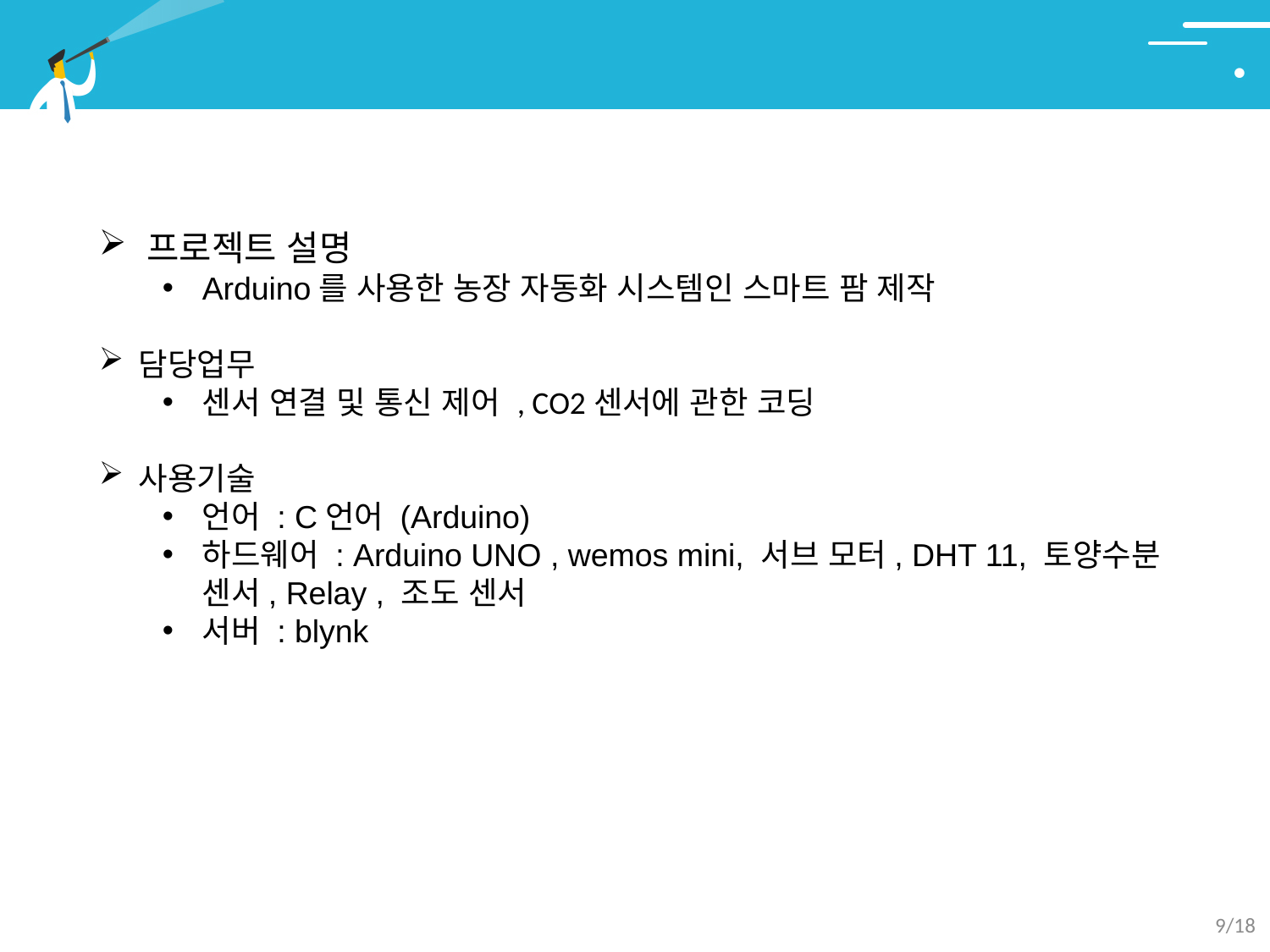

# 2. 수행프로젝트 – 스마트팜
프로젝트 설명
Arduino를 사용한 농장 자동화 시스템인 스마트 팜 제작

담당업무
센서 연결 및 통신 제어 , CO2센서에 관한 코딩

사용기술
언어 : C언어 (Arduino)
하드웨어 : Arduino UNO , wemos mini, 서브 모터, DHT 11, 토양수분 센서, Relay , 조도 센서
서버 : blynk